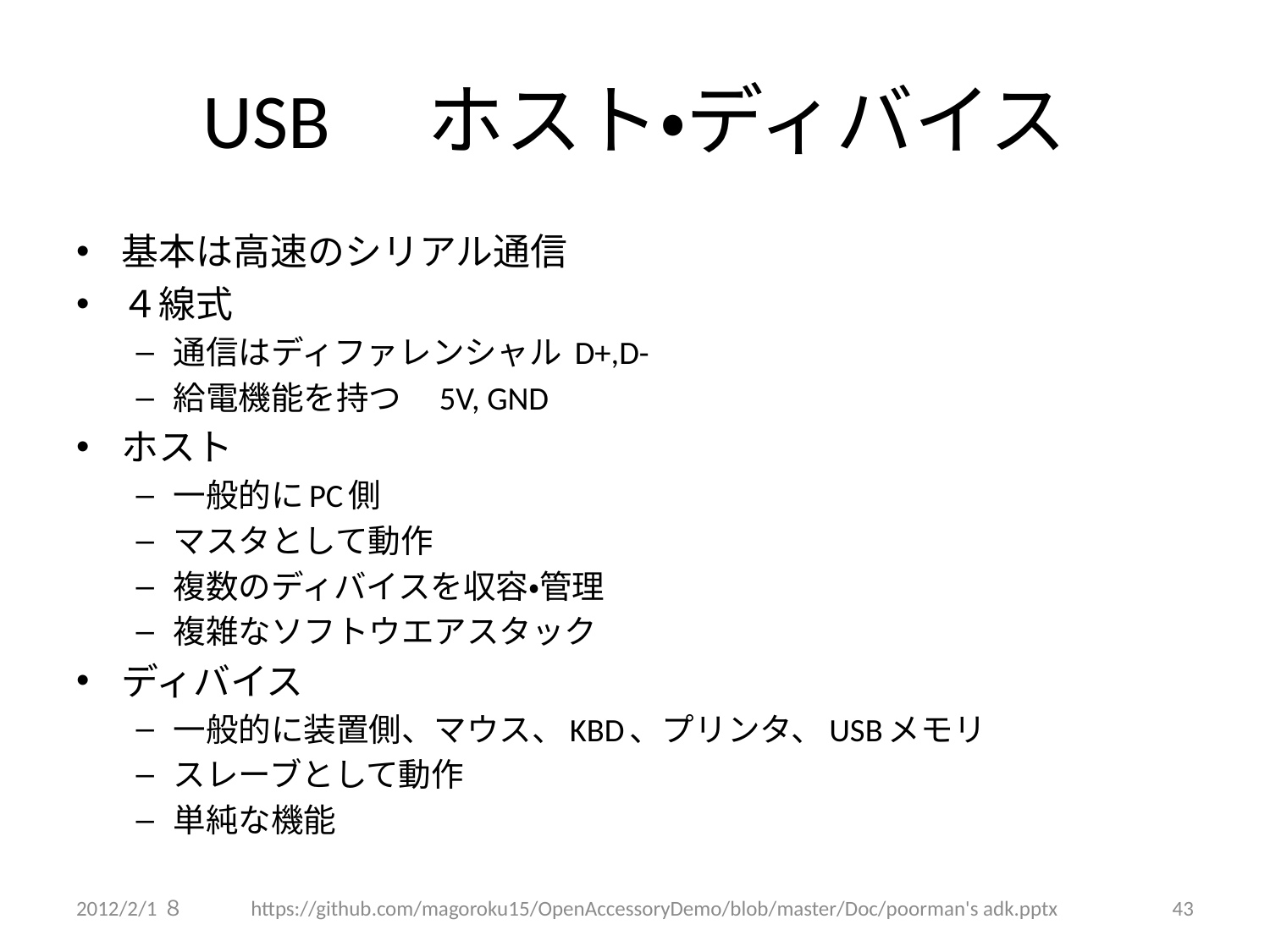

# USB　ホスト・ディバイス
基本は高速のシリアル通信
４線式
通信はディファレンシャル D+,D-
給電機能を持つ　5V, GND
ホスト
一般的にPC側
マスタとして動作
複数のディバイスを収容・管理
複雑なソフトウエアスタック
ディバイス
一般的に装置側、マウス、KBD、プリンタ、USBメモリ
スレーブとして動作
単純な機能
2012/2/1８
https://github.com/magoroku15/OpenAccessoryDemo/blob/master/Doc/poorman's adk.pptx
43